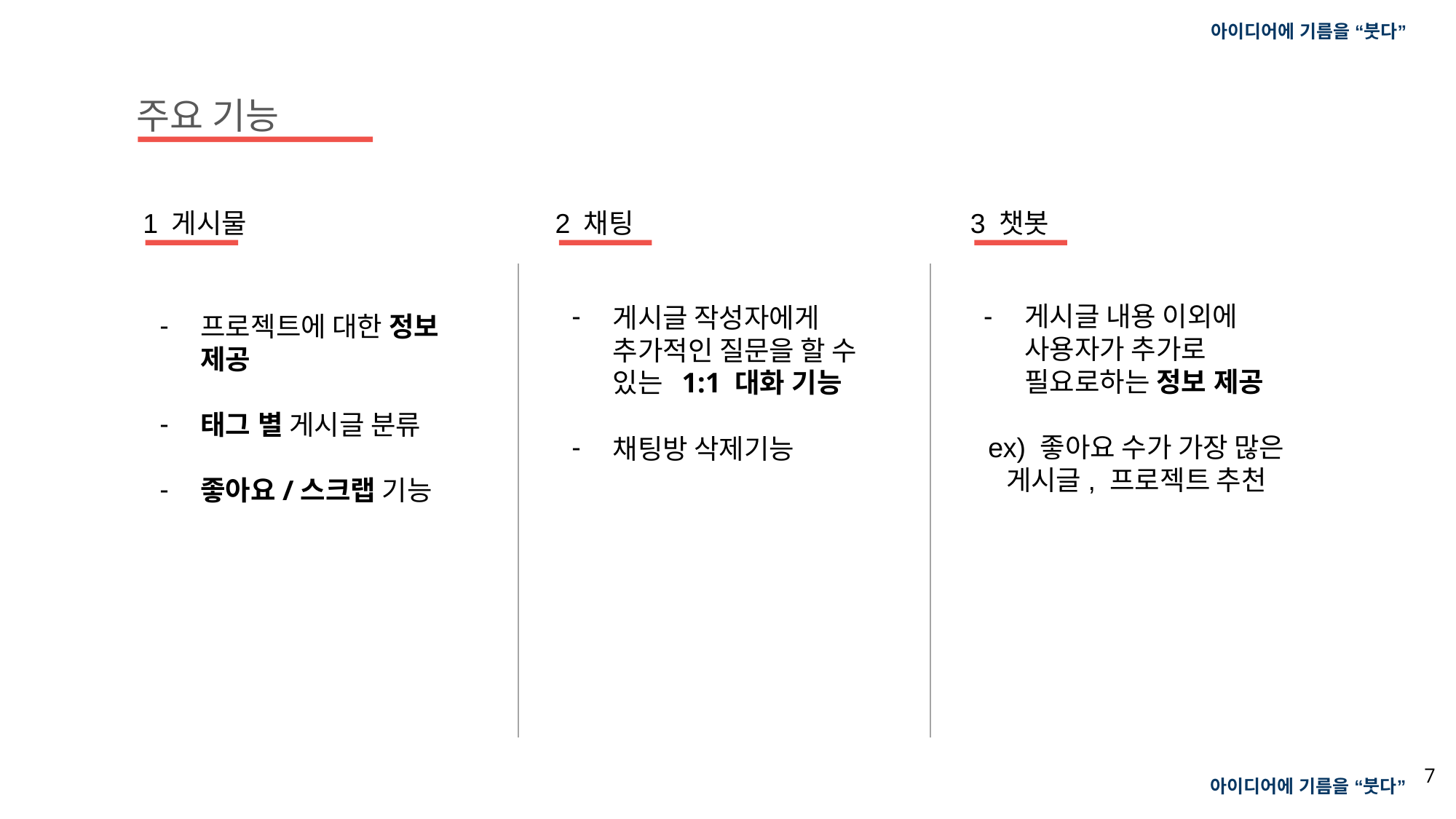

아이디어에 기름을 “붓다”

주요 기능
1 게시물
2 채팅
3 챗봇

게시글 내용 이외에 사용자가 추가로 필요로하는 정보 제공

ex) 좋아요 수가 가장 많은 게시글, 프로젝트 추천
게시글 작성자에게 추가적인 질문을 할 수 있는  1:1 대화 기능

채팅방 삭제기능

프로젝트에 대한 정보 제공

태그 별 게시글 분류

좋아요/스크랩 기능

7
아이디어에 기름을 “붓다”